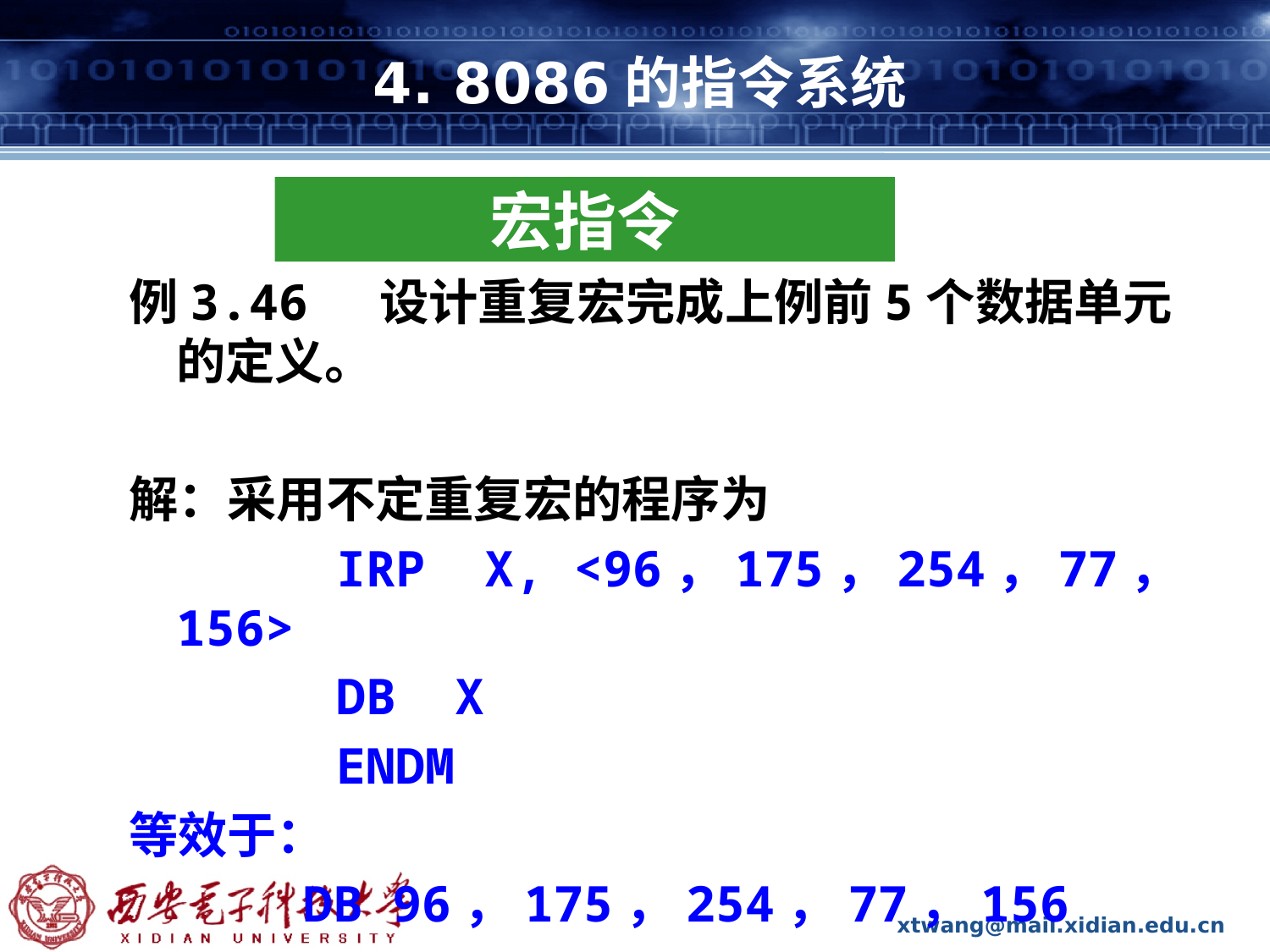

# 4. 8086的指令系统
宏指令
例3.46  设计重复宏完成上例前5个数据单元的定义。

解：采用不定重复宏的程序为
       IRP  X, <96，175，254，77，156>
       DB  X
       ENDM
等效于：
		DB 96，175，254，77，156